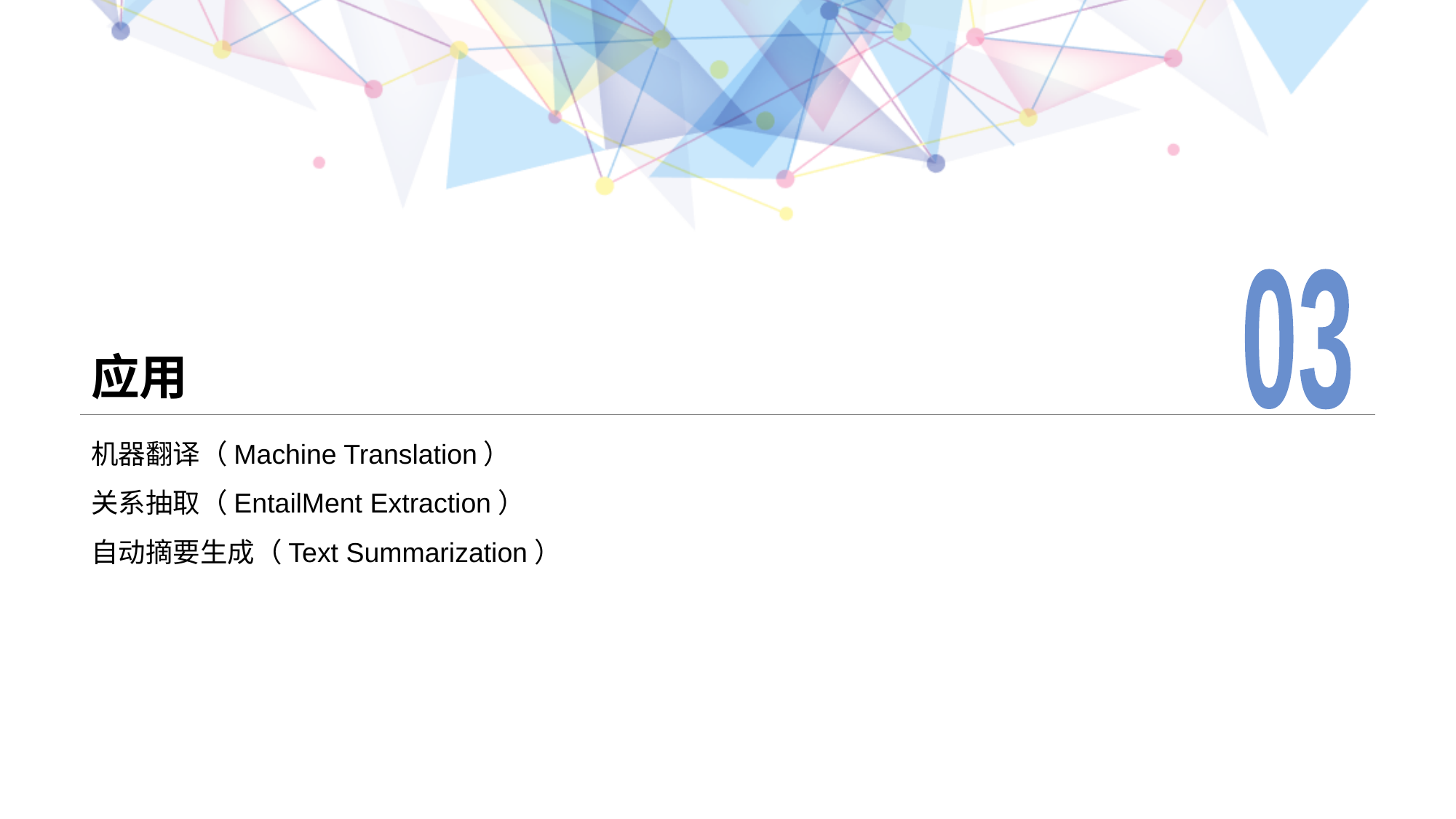

03
# 应用
机器翻译（Machine Translation）
关系抽取（EntailMent Extraction）
自动摘要生成（Text Summarization）